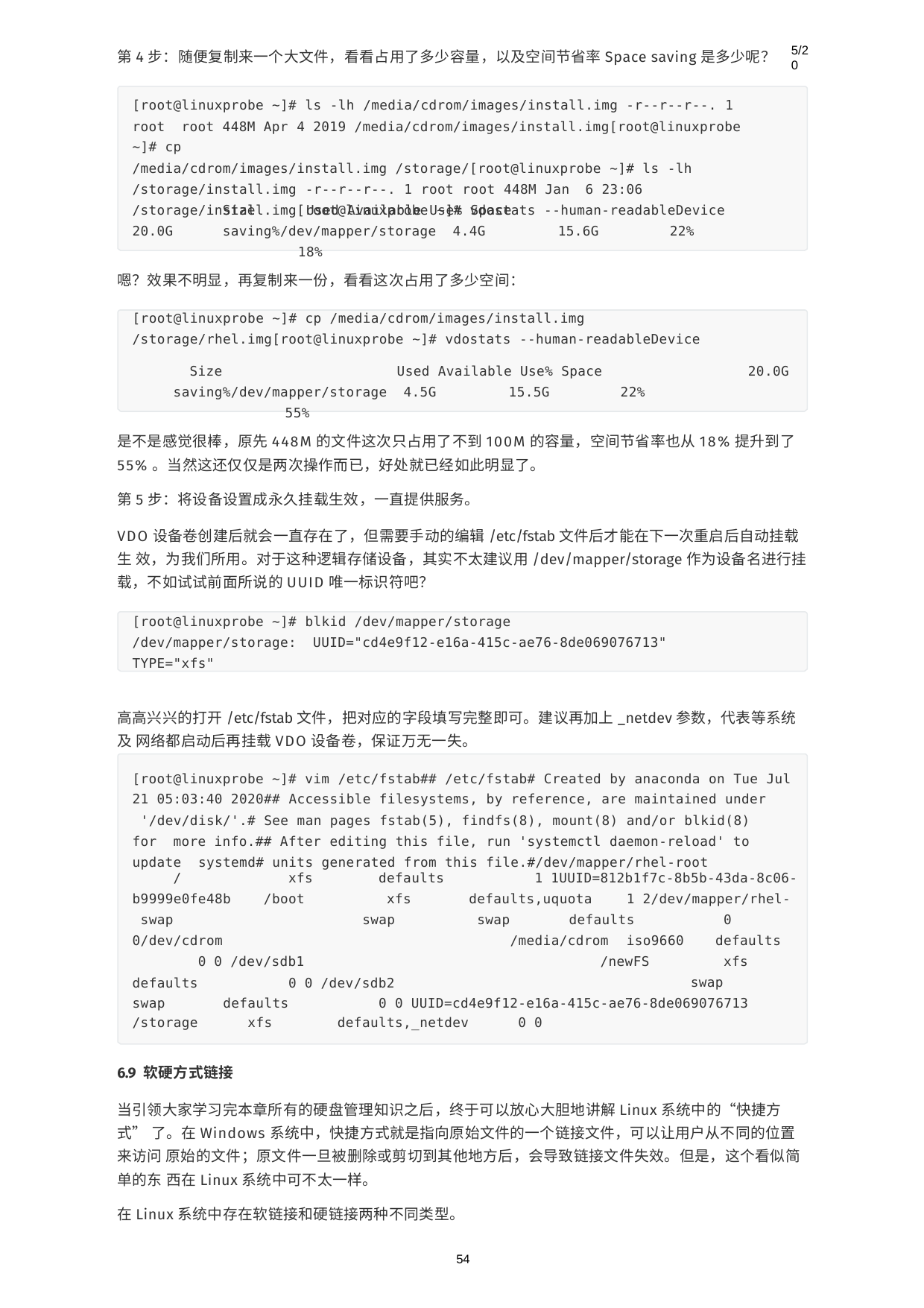

5/20
第4步：随便复制来一个大文件，看看占用了多少容量，以及空间节省率Space saving是多少呢？

[root@linuxprobe ~]# ls -lh /media/cdrom/images/install.img -r--r--r--. 1 root  root 448M Apr 4 2019 /media/cdrom/images/install.img[root@linuxprobe ~]# cp
/media/cdrom/images/install.img /storage/[root@linuxprobe ~]# ls -lh
/storage/install.img -r--r--r--. 1 root root 448M Jan	6 23:06
/storage/install.img[root@linuxprobe ~]# vdostats --human-readableDevice
Size		Used Available Use% Space saving%/dev/mapper/storage  4.4G	15.6G	22%	18%
20.0G
嗯？效果不明显，再复制来一份，看看这次占用了多少空间：

[root@linuxprobe ~]# cp /media/cdrom/images/install.img
/storage/rhel.img[root@linuxprobe ~]# vdostats --human-readableDevice

Size		Used Available Use% Space saving%/dev/mapper/storage  4.5G	15.5G	22%	55%
20.0G
是不是感觉很棒，原先448M的文件这次只占用了不到100M的容量，空间节省率也从18%提升到了
55%。当然这还仅仅是两次操作而已，好处就已经如此明显了。
第5步：将设备设置成永久挂载生效，一直提供服务。
VDO设备卷创建后就会一直存在了，但需要手动的编辑/etc/fstab文件后才能在下一次重启后自动挂载生 效，为我们所用。对于这种逻辑存储设备，其实不太建议用/dev/mapper/storage作为设备名进行挂
载，不如试试前面所说的UUID唯一标识符吧？

[root@linuxprobe ~]# blkid /dev/mapper/storage /dev/mapper/storage:  UUID="cd4e9f12-e16a-415c-ae76-8de069076713" TYPE="xfs"

高高兴兴的打开/etc/fstab文件，把对应的字段填写完整即可。建议再加上_netdev参数，代表等系统及 网络都启动后再挂载VDO设备卷，保证万无一失。

[root@linuxprobe ~]# vim /etc/fstab## /etc/fstab# Created by anaconda on Tue Jul
21 05:03:40 2020## Accessible filesystems, by reference, are maintained under  '/dev/disk/'.# See man pages fstab(5), findfs(8), mount(8) and/or blkid(8) for  more info.## After editing this file, run 'systemctl daemon-reload' to update  systemd# units generated from this file.#/dev/mapper/rhel-root

/  b9999e0fe48b  swap  0/dev/cdrom
xfs
/boot
defaults  xfs
swap
1 1UUID=812b1f7c-8b5b-43da-8c06-
defaults,uquota	1 2/dev/mapper/rhel-
0
defaults  xfs
swap
swap	defaults
/media/cdrom	iso9660
/newFS
0 0 /dev/sdb1
0 0 /dev/sdb2
defaults
| swap | defaults | 0 0 UUID=cd4e9f12-e16a-415c-ae76-8de069076713 |
| --- | --- | --- |
| /storage | xfs | defaults,\_netdev 0 0 |
6.9 软硬方式链接
当引领大家学习完本章所有的硬盘管理知识之后，终于可以放心大胆地讲解Linux系统中的“快捷方式”  了。在Windows系统中，快捷方式就是指向原始文件的一个链接文件，可以让用户从不同的位置来访问 原始的文件；原文件一旦被删除或剪切到其他地方后，会导致链接文件失效。但是，这个看似简单的东 西在Linux系统中可不太一样。
在Linux系统中存在软链接和硬链接两种不同类型。
54